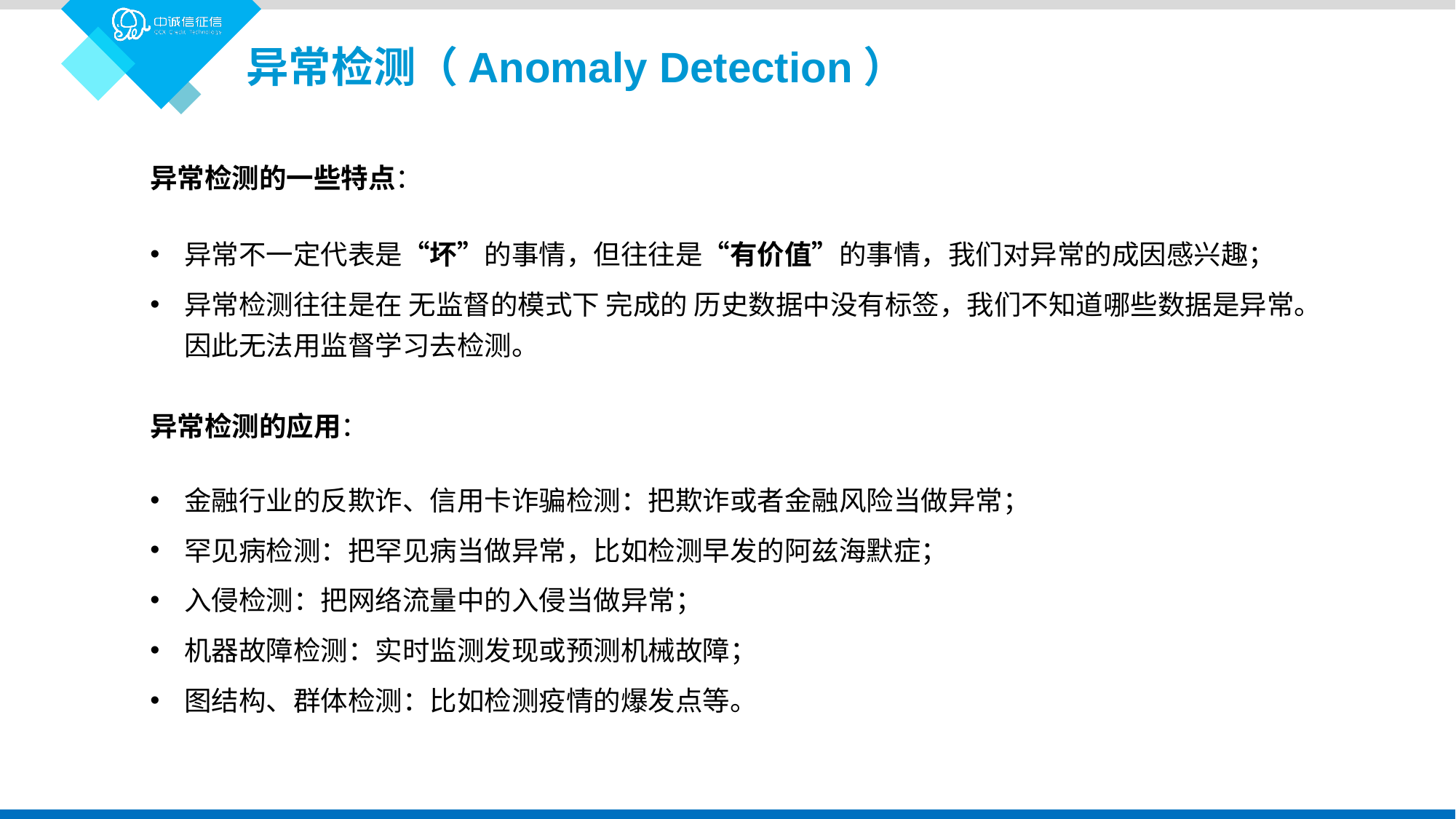

异常检测（Anomaly Detection）
异常检测的一些特点：
异常不一定代表是“坏”的事情，但往往是“有价值”的事情，我们对异常的成因感兴趣；
异常检测往往是在 无监督的模式下 完成的 历史数据中没有标签，我们不知道哪些数据是异常。因此无法用监督学习去检测。
异常检测的应用：
金融行业的反欺诈、信用卡诈骗检测：把欺诈或者金融风险当做异常；
罕见病检测：把罕见病当做异常，比如检测早发的阿兹海默症；
入侵检测：把网络流量中的入侵当做异常；
机器故障检测：实时监测发现或预测机械故障；
图结构、群体检测：比如检测疫情的爆发点等。